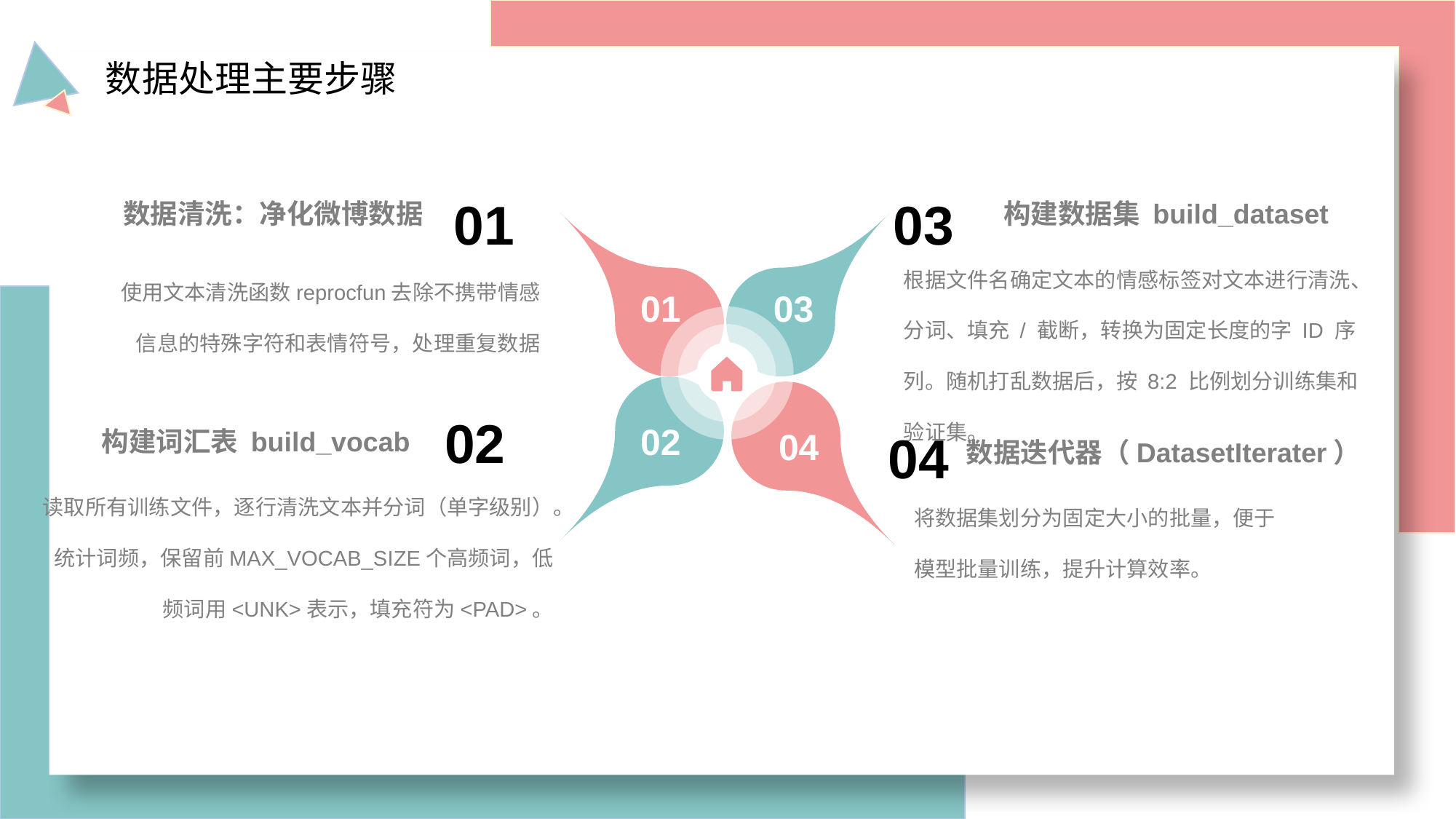

数据处理主要步骤
01
03
 构建数据集 build_dataset
数据清洗：净化微博数据
根据文件名确定文本的情感标签对文本进行清洗、分词、填充 / 截断，转换为固定长度的字 ID 序列。随机打乱数据后，按 8:2 比例划分训练集和验证集。
使用文本清洗函数reprocfun去除不携带情感信息的特殊字符和表情符号，处理重复数据

01

03

02

04
02
04
构建词汇表 build_vocab
数据迭代器（DatasetIterater）
读取所有训练文件，逐行清洗文本并分词（单字级别）。
统计词频，保留前MAX_VOCAB_SIZE个高频词，低频词用<UNK>表示，填充符为<PAD>。
将数据集划分为固定大小的批量，便于模型批量训练，提升计算效率。